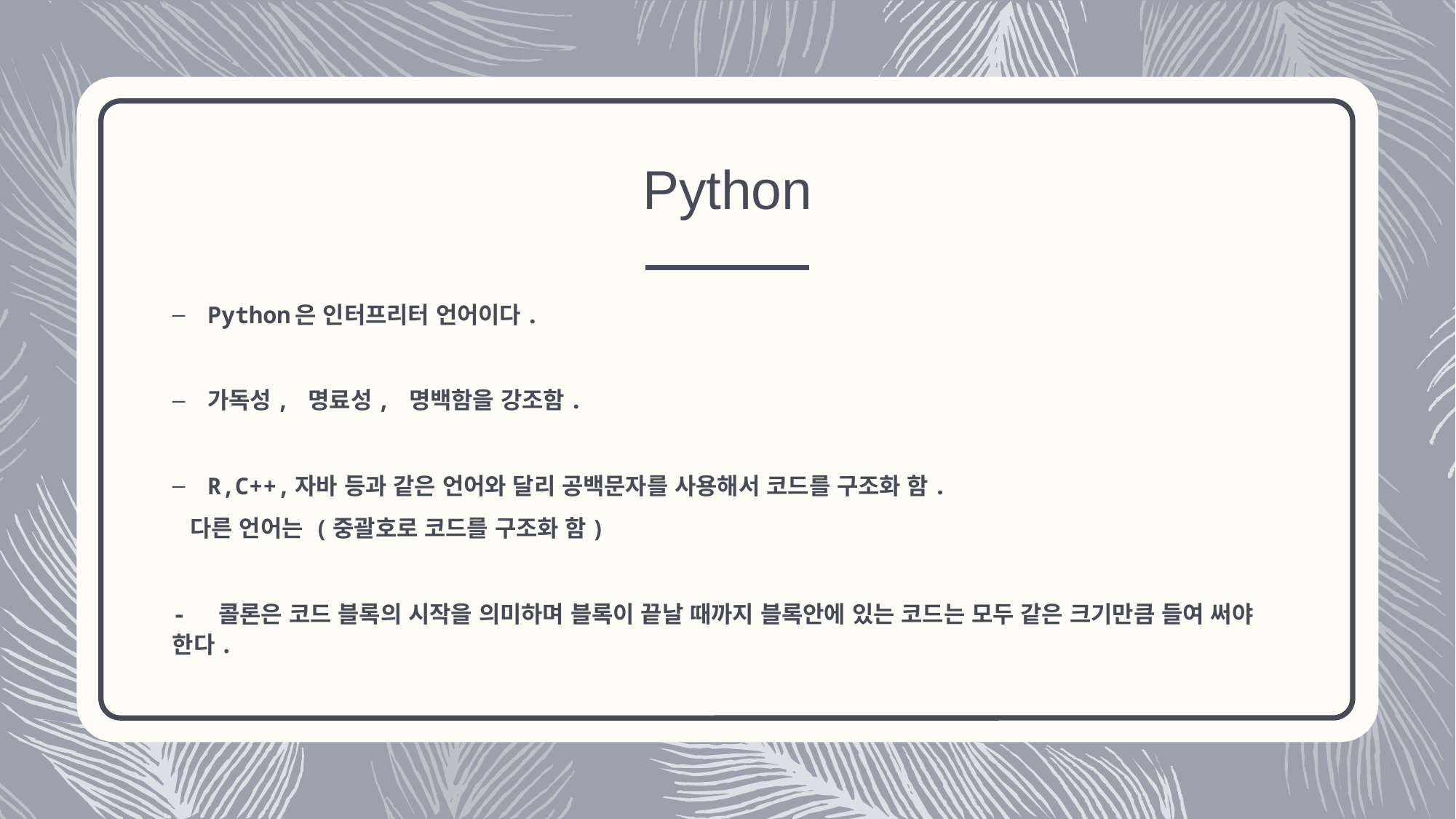

# Python
Python은 인터프리터 언어이다.

가독성, 명료성, 명백함을 강조함.

R,C++,자바 등과 같은 언어와 달리 공백문자를 사용해서 코드를 구조화 함.
  다른 언어는 (중괄호로 코드를 구조화 함)

-  콜론은 코드 블록의 시작을 의미하며 블록이 끝날 때까지 블록안에 있는 코드는 모두 같은 크기만큼 들여 써야 한다.